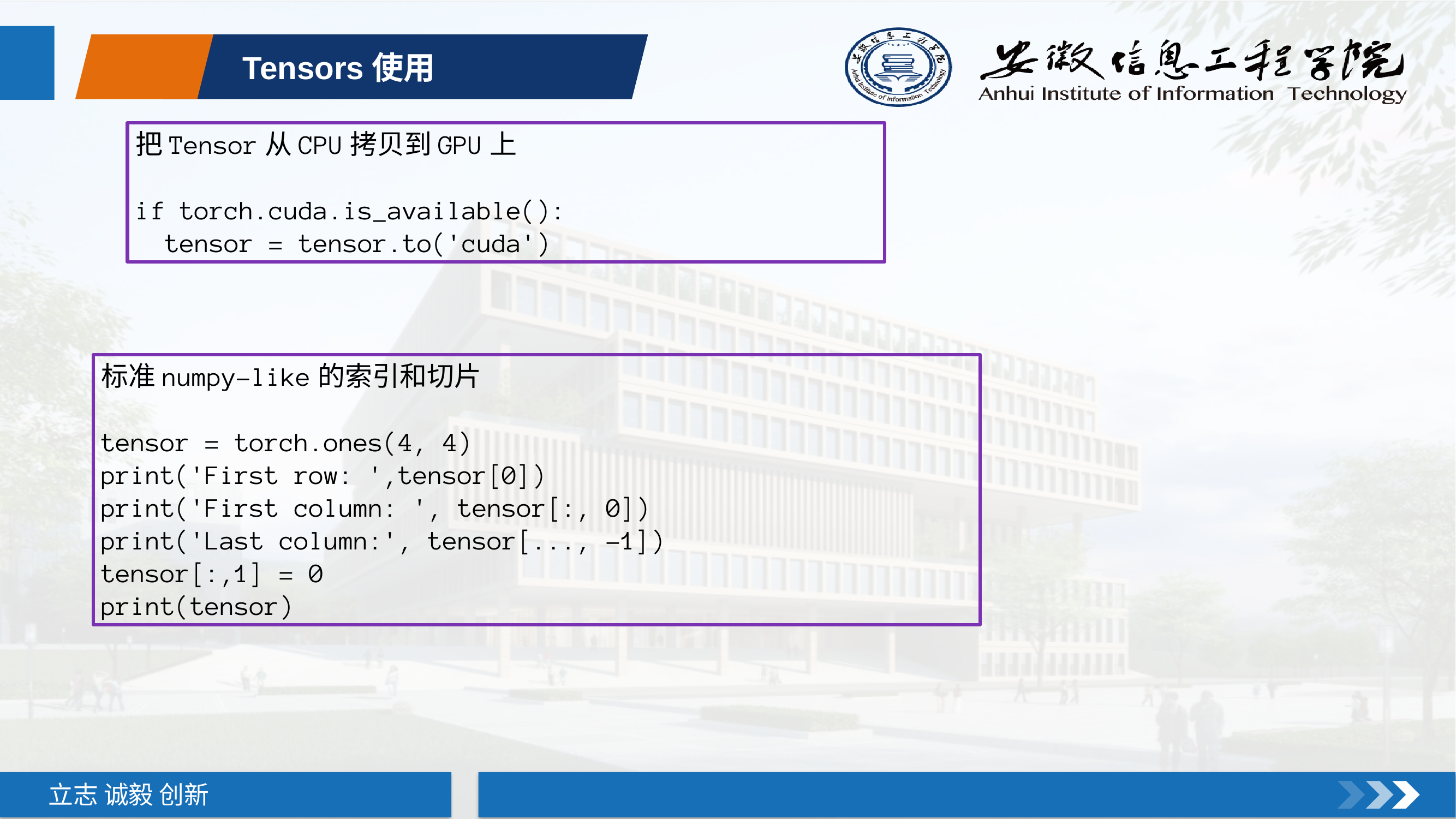

Tensors使用
把Tensor从CPU拷贝到GPU上

if torch.cuda.is_available():
  tensor = tensor.to('cuda')
标准numpy-like的索引和切片

tensor = torch.ones(4, 4)
print('First row: ',tensor[0])
print('First column: ', tensor[:, 0])
print('Last column:', tensor[..., -1])
tensor[:,1] = 0
print(tensor)